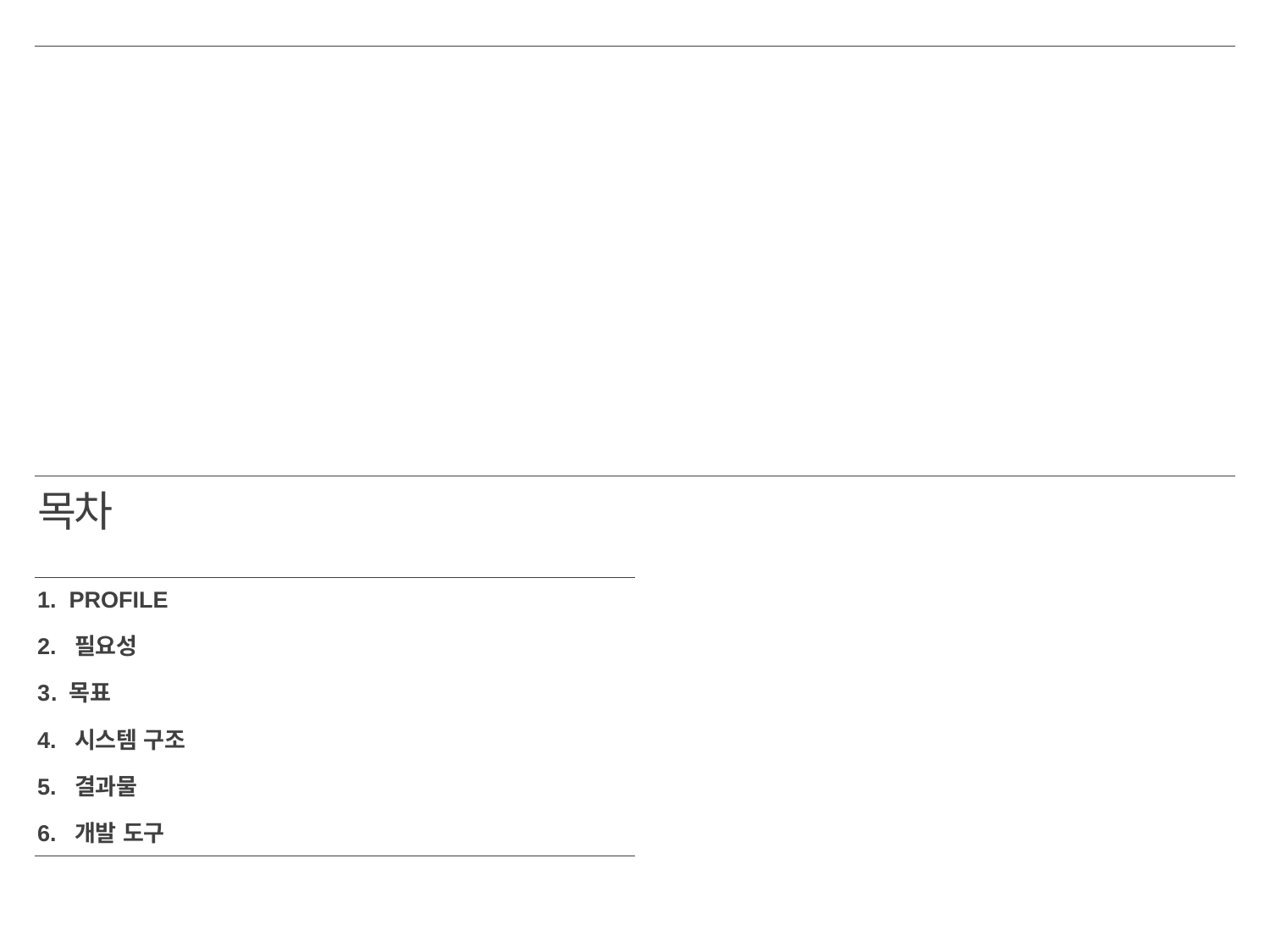

목차
PROFILE

2.  필요성

목표

4.  시스템 구조

5.  결과물

6.  개발 도구